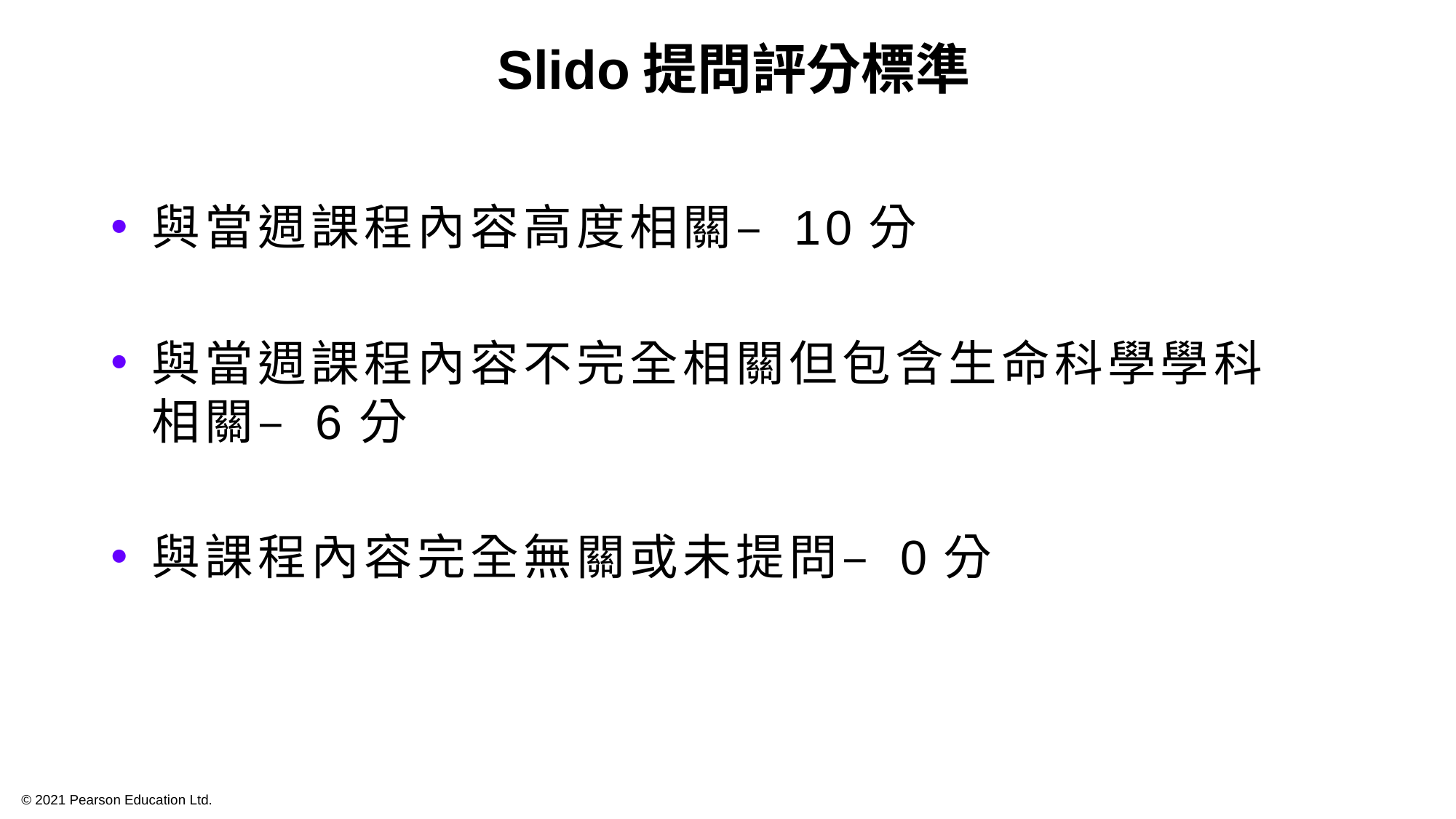

# Slido提問評分標準
與當週課程內容高度相關– 10分

與當週課程內容不完全相關但包含生命科學學科相關– 6分

與課程內容完全無關或未提問– 0分